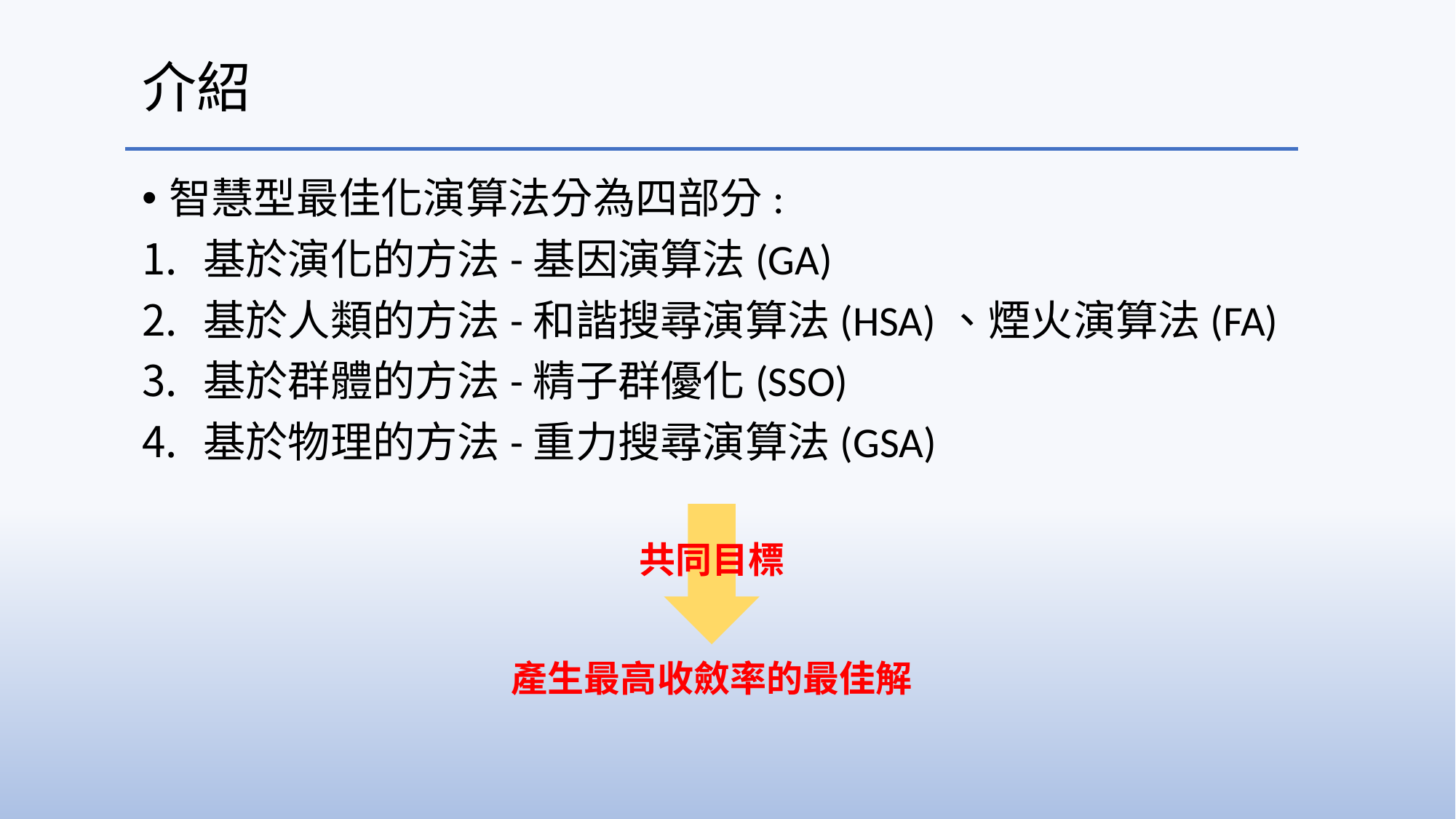

# 介紹
智慧型最佳化演算法分為四部分:
基於演化的方法-基因演算法(GA)
基於人類的方法-和諧搜尋演算法(HSA)、煙火演算法(FA)
基於群體的方法-精子群優化(SSO)
基於物理的方法-重力搜尋演算法(GSA)

共同目標
產生最高收斂率的最佳解